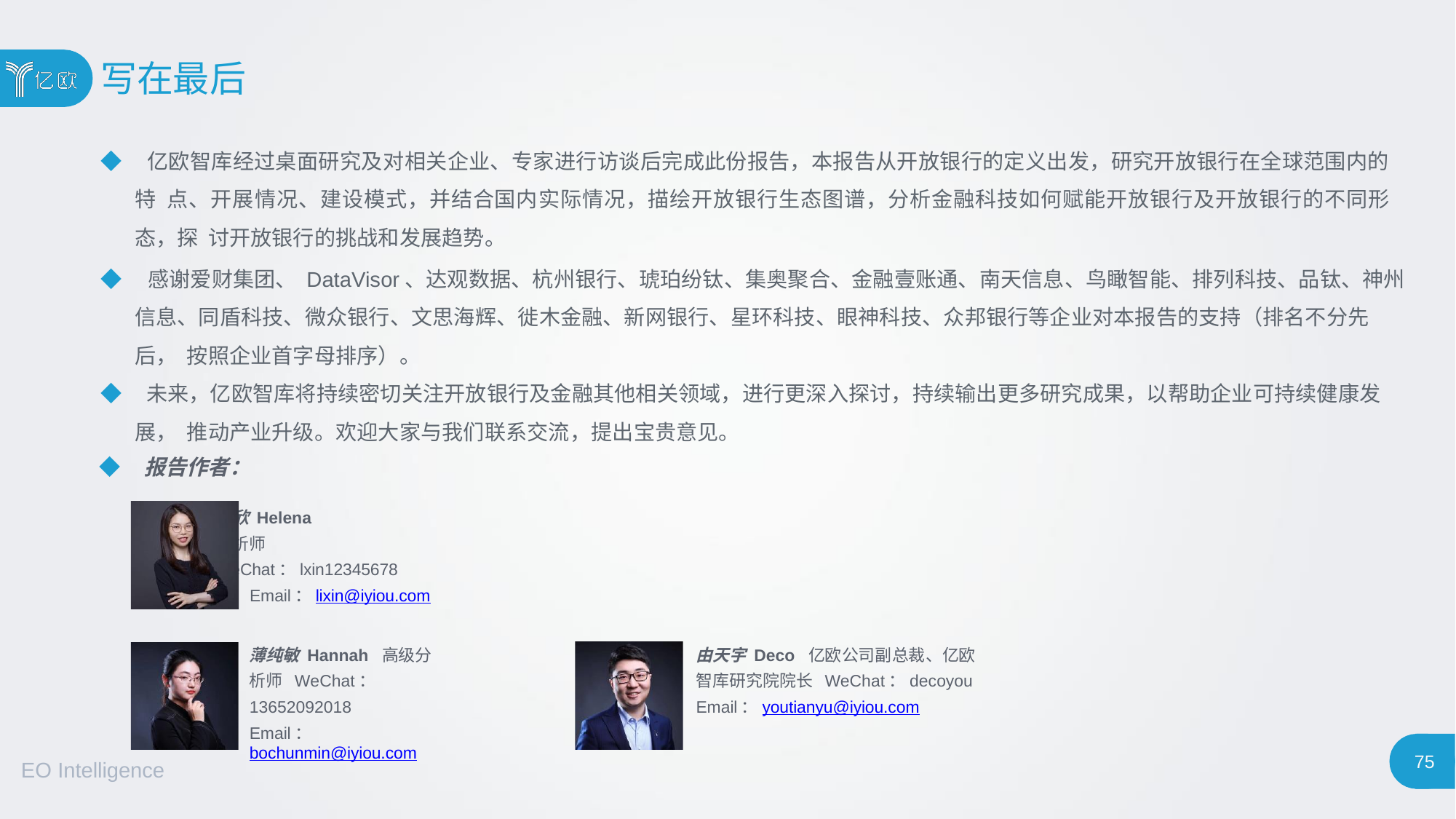

# 写在最后

◆ 亿欧智库经过桌面研究及对相关企业、专家进行访谈后完成此份报告，本报告从开放银行的定义出发，研究开放银行在全球范围内的特  点、开展情况、建设模式，并结合国内实际情况，描绘开放银行生态图谱，分析金融科技如何赋能开放银行及开放银行的不同形态，探  讨开放银行的挑战和发展趋势。
◆ 感谢爱财集团、 DataVisor、达观数据、杭州银行、琥珀纷钛、集奥聚合、金融壹账通、南天信息、鸟瞰智能、排列科技、品钛、神州  信息、同盾科技、微众银行、文思海辉、徙木金融、新网银行、星环科技、眼神科技、众邦银行等企业对本报告的支持（排名不分先后，  按照企业首字母排序）。
◆ 未来，亿欧智库将持续密切关注开放银行及金融其他相关领域，进行更深入探讨，持续输出更多研究成果，以帮助企业可持续健康发展，  推动产业升级。欢迎大家与我们联系交流，提出宝贵意见。
◆ 报告作者：

李欣 Helena
分析师
WeChat：lxin12345678  Email：lixin@iyiou.com

薄纯敏 Hannah  高级分析师  WeChat：13652092018
Email：bochunmin@iyiou.com
由天宇 Deco  亿欧公司副总裁、亿欧智库研究院院长  WeChat：decoyou  Email：youtianyu@iyiou.com

75
EO Intelligence